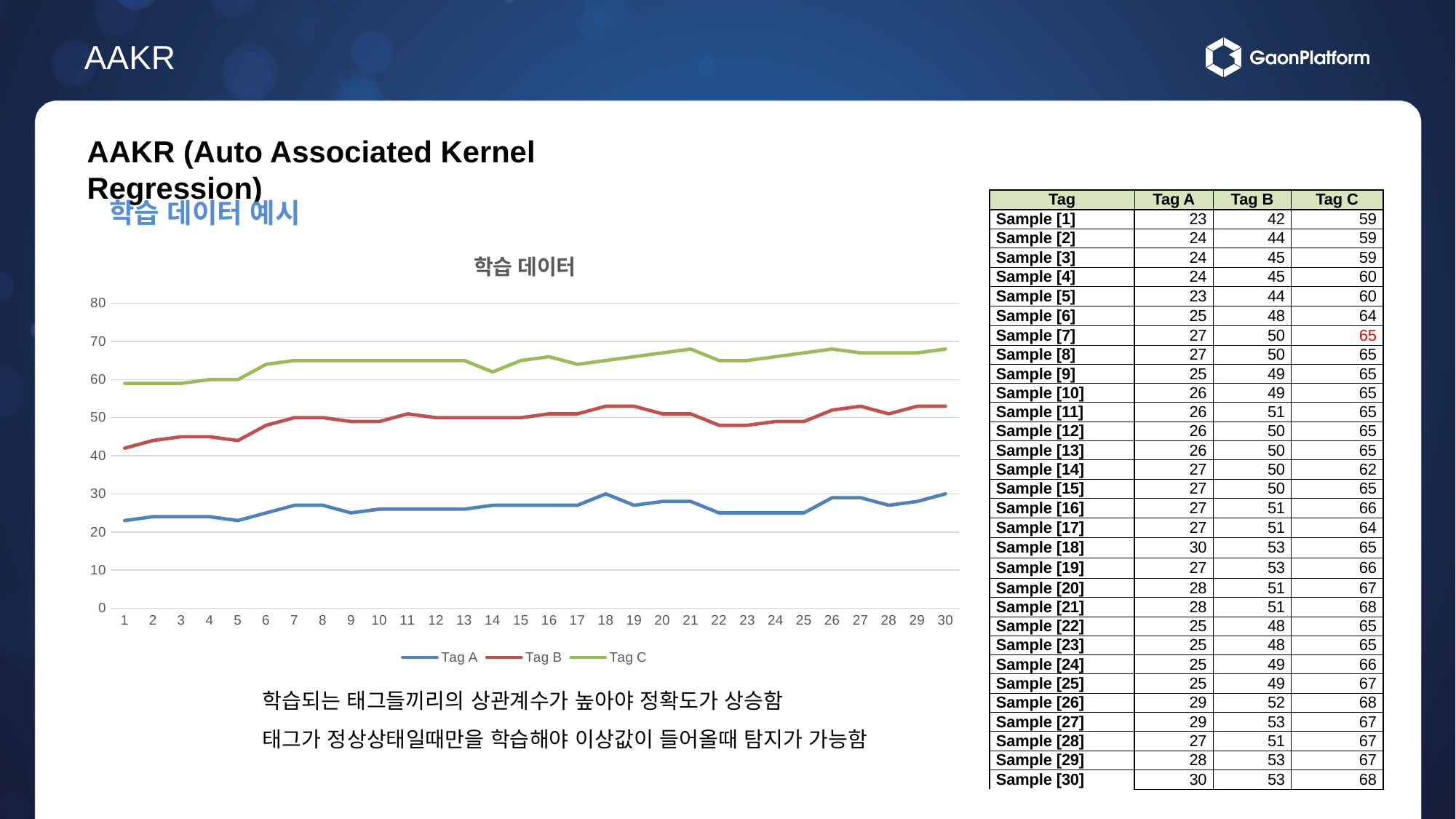

AAKR
AAKR (Auto Associated Kernel Regression)
학습 데이터 예시
| Tag | Tag A | Tag B | Tag C |
| --- | --- | --- | --- |
| Sample [1] | 23 | 42 | 59 |
| Sample [2] | 24 | 44 | 59 |
| Sample [3] | 24 | 45 | 59 |
| Sample [4] | 24 | 45 | 60 |
| Sample [5] | 23 | 44 | 60 |
| Sample [6] | 25 | 48 | 64 |
| Sample [7] | 27 | 50 | 65 |
| Sample [8] | 27 | 50 | 65 |
| Sample [9] | 25 | 49 | 65 |
| Sample [10] | 26 | 49 | 65 |
| Sample [11] | 26 | 51 | 65 |
| Sample [12] | 26 | 50 | 65 |
| Sample [13] | 26 | 50 | 65 |
| Sample [14] | 27 | 50 | 62 |
| Sample [15] | 27 | 50 | 65 |
| Sample [16] | 27 | 51 | 66 |
| Sample [17] | 27 | 51 | 64 |
| Sample [18] | 30 | 53 | 65 |
| Sample [19] | 27 | 53 | 66 |
| Sample [20] | 28 | 51 | 67 |
| Sample [21] | 28 | 51 | 68 |
| Sample [22] | 25 | 48 | 65 |
| Sample [23] | 25 | 48 | 65 |
| Sample [24] | 25 | 49 | 66 |
| Sample [25] | 25 | 49 | 67 |
| Sample [26] | 29 | 52 | 68 |
| Sample [27] | 29 | 53 | 67 |
| Sample [28] | 27 | 51 | 67 |
| Sample [29] | 28 | 53 | 67 |
| Sample [30] | 30 | 53 | 68 |

### Chart: 학습 데이터

| Category | Tag A | Tag B | Tag C |
|---|---|---|---|
학습되는 태그들끼리의 상관계수가 높아야 정확도가 상승함
태그가 정상상태일때만을 학습해야 이상값이 들어올때 탐지가 가능함